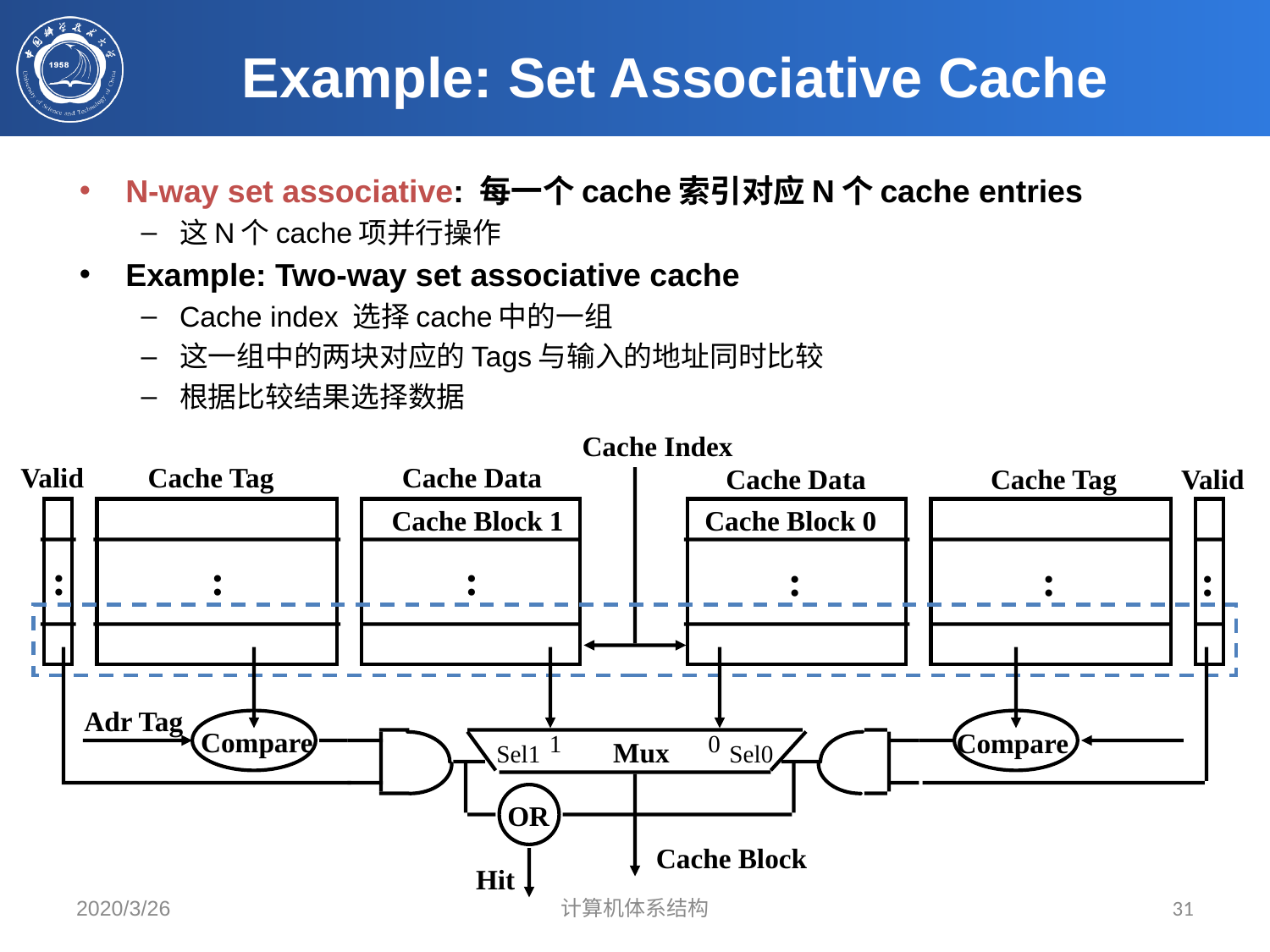

# Example: Set Associative Cache
N-way set associative: 每一个cache索引对应N个cache entries
这N个cache项并行操作
Example: Two-way set associative cache
Cache index 选择cache中的一组
这一组中的两块对应的Tags与输入的地址同时比较
根据比较结果选择数据
Cache Index
Valid
Cache Tag
Cache Data
Cache Data
Cache Tag
Valid
Cache Block 0

:
:
:

Cache Block 1

:
:
:

Compare

Adr Tag

Compare
1
0
Mux

Sel1
Sel0

OR

Cache Block

Hit
2020/3/26
计算机体系结构
31